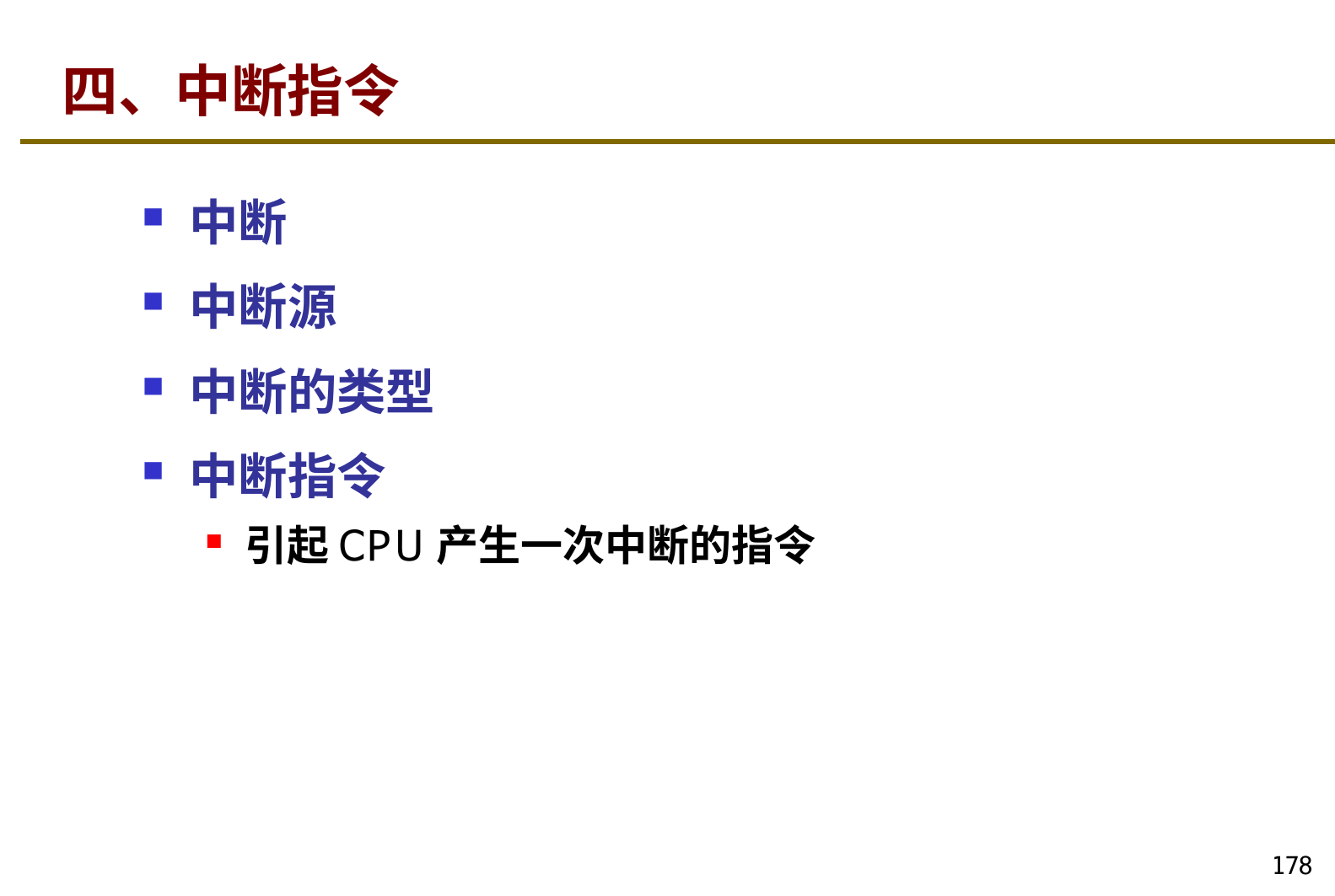

# 四、中断指令
中断
中断源
中断的类型
中断指令
引起CPU产生一次中断的指令
178